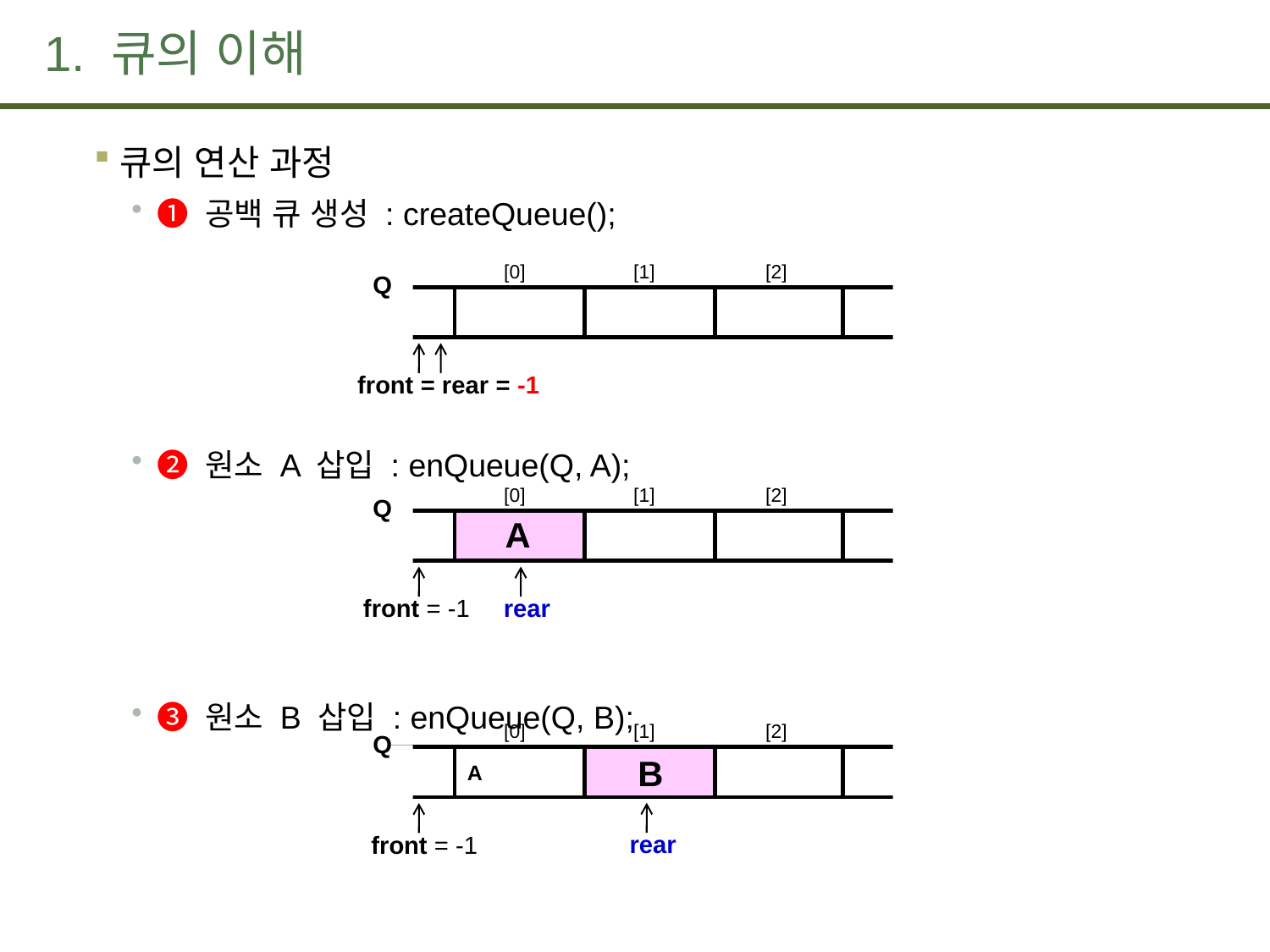

# 1. 큐의 이해
큐의 연산 과정
➊ 공백 큐 생성 : createQueue();

➋ 원소 A 삽입 : enQueue(Q, A);

➌ 원소 B 삽입 : enQueue(Q, B);

[1]
[2]
[0]
Q

front = rear = -1
[1]
[2]
[0]
Q

A

rear
front = -1
[1]
[2]
[0]
Q

B

A

rear

front = -1